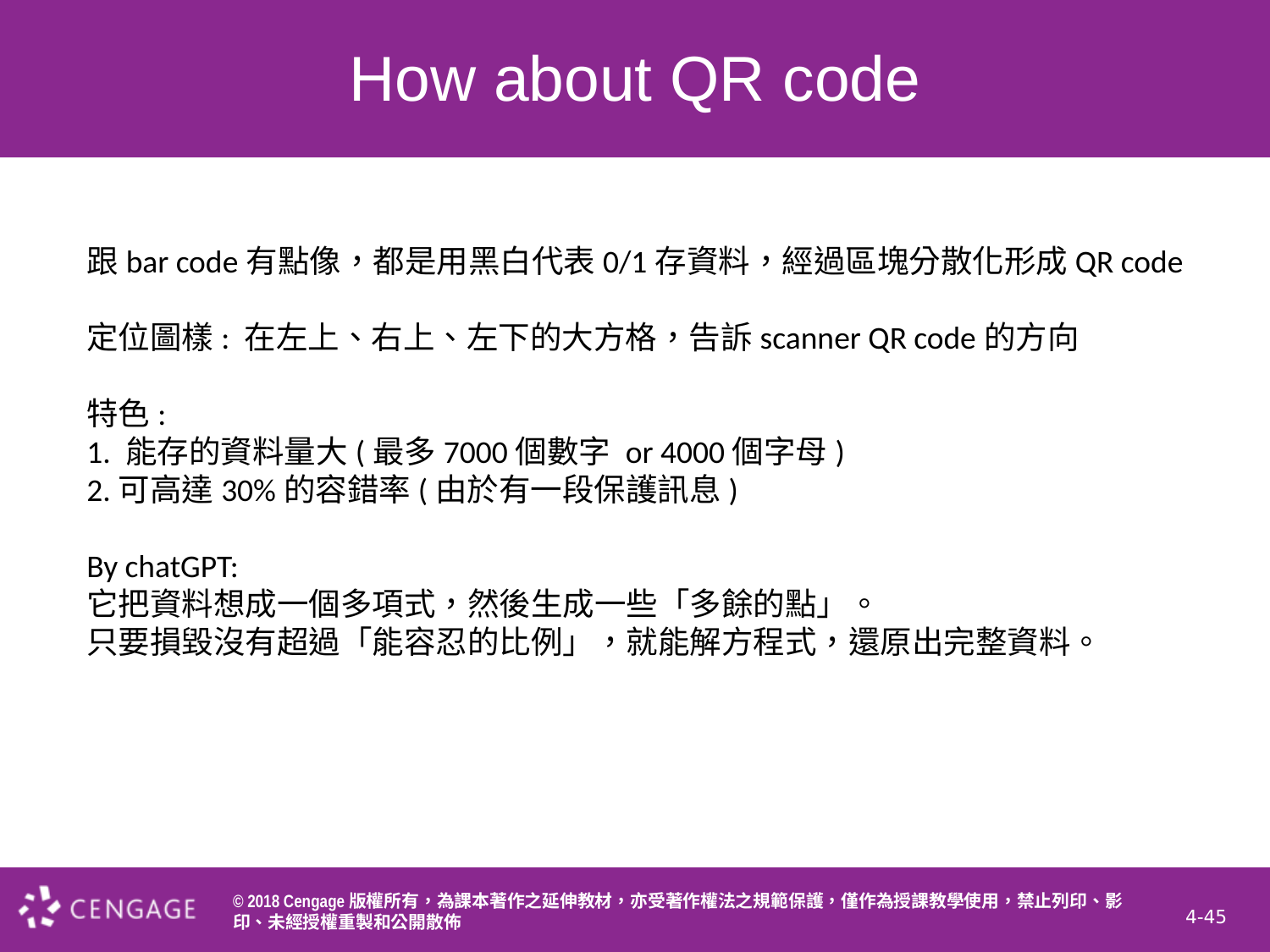

# How about QR code
跟bar code有點像，都是用黑白代表0/1存資料，經過區塊分散化形成QR code

定位圖樣: 在左上、右上、左下的大方格，告訴scanner QR code的方向

特色:
1. 能存的資料量大(最多7000個數字 or 4000個字母)
2.可高達30%的容錯率(由於有一段保護訊息)

By chatGPT:
它把資料想成一個多項式，然後生成一些「多餘的點」。
只要損毀沒有超過「能容忍的比例」，就能解方程式，還原出完整資料。